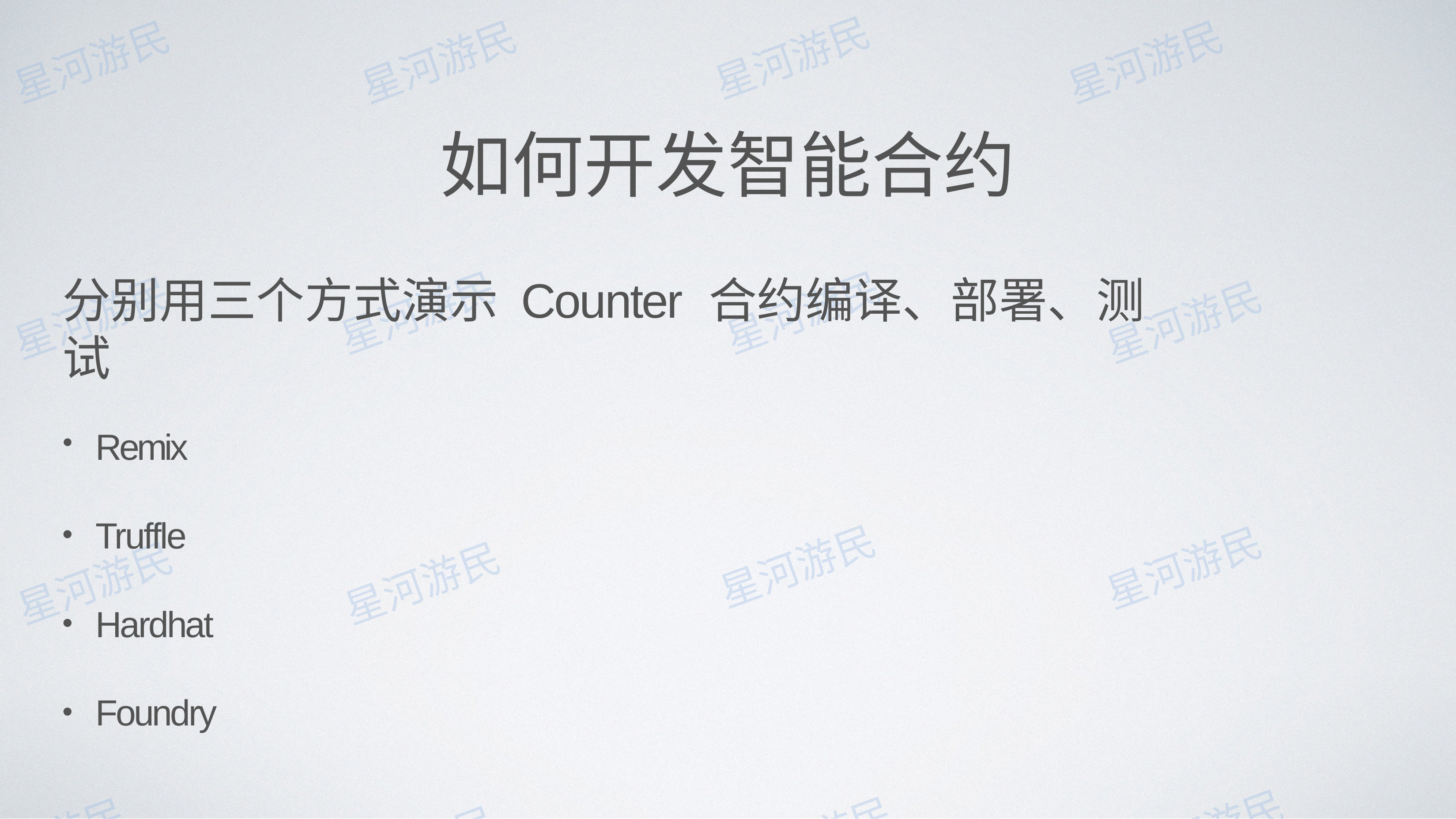

# 如何开发智能合约
分别⽤三个⽅式演示 Counter 合约编译、部署、测试

Remix

Truffle

Hardhat

Foundry